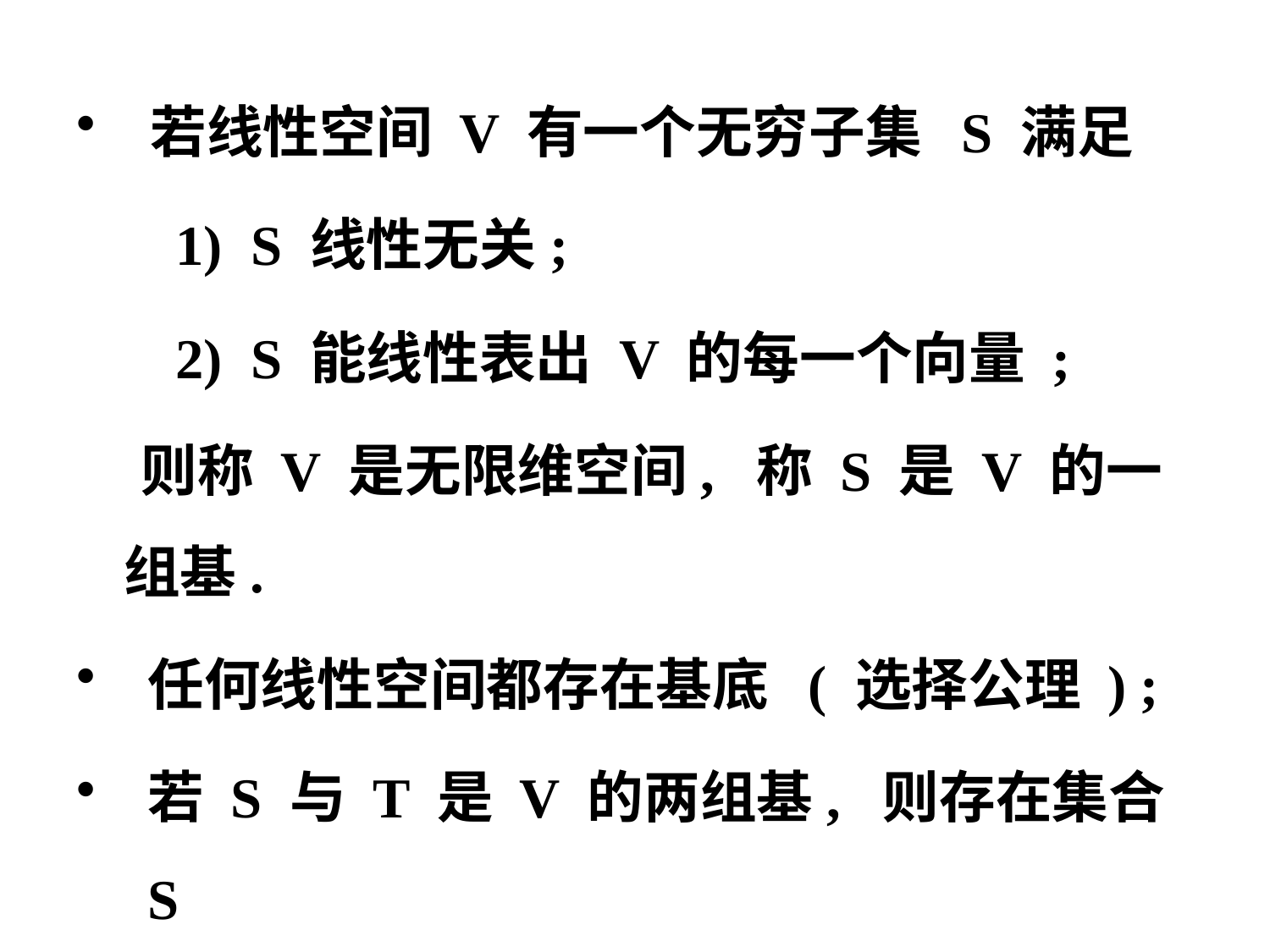

若线性空间 V 有一个无穷子集  S 满足
       1)  S 线性无关;
       2)  S 能线性表出 V 的每一个向量 ;
    则称 V 是无限维空间,  称 S 是 V 的一 组基.
任何线性空间都存在基底  ( 选择公理 ) ;
若 S 与 T 是 V 的两组基,  则存在集合  S
    到 T 的双射  ( 此时称 S 与 T 等势 ) .